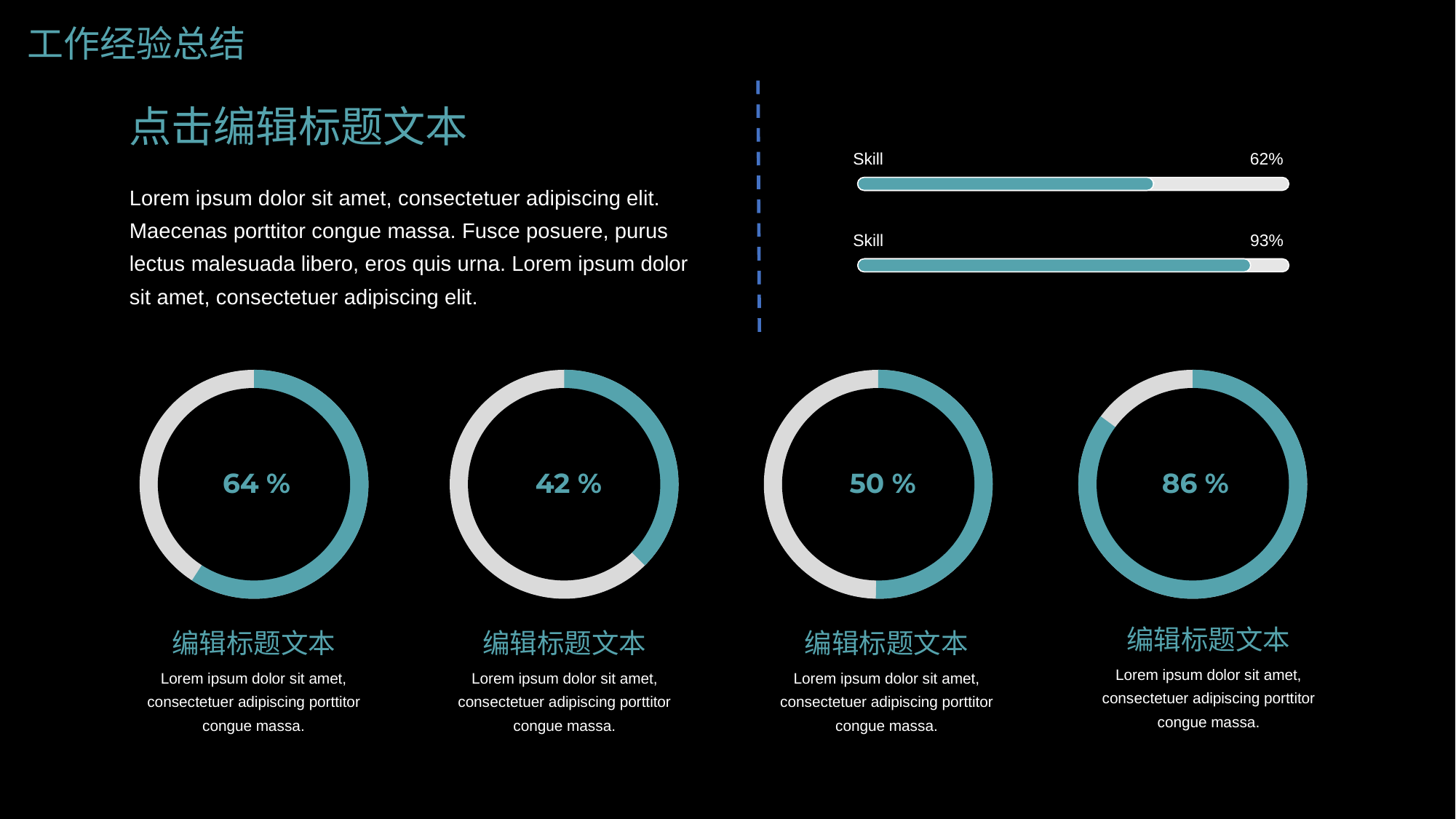

工作经验总结

点击编辑标题文本
Skill

62%
Lorem ipsum dolor sit amet, consectetuer adipiscing elit. Maecenas porttitor congue massa. Fusce posuere, purus lectus malesuada libero, eros quis urna. Lorem ipsum dolor sit amet, consectetuer adipiscing elit.
Skill

93%

64 %
42 %
50 %
86 %
编辑标题文本
编辑标题文本
编辑标题文本
编辑标题文本
Lorem ipsum dolor sit amet, consectetuer adipiscing porttitor congue massa.
Lorem ipsum dolor sit amet, consectetuer adipiscing porttitor congue massa.
Lorem ipsum dolor sit amet, consectetuer adipiscing porttitor congue massa.
Lorem ipsum dolor sit amet, consectetuer adipiscing porttitor congue massa.